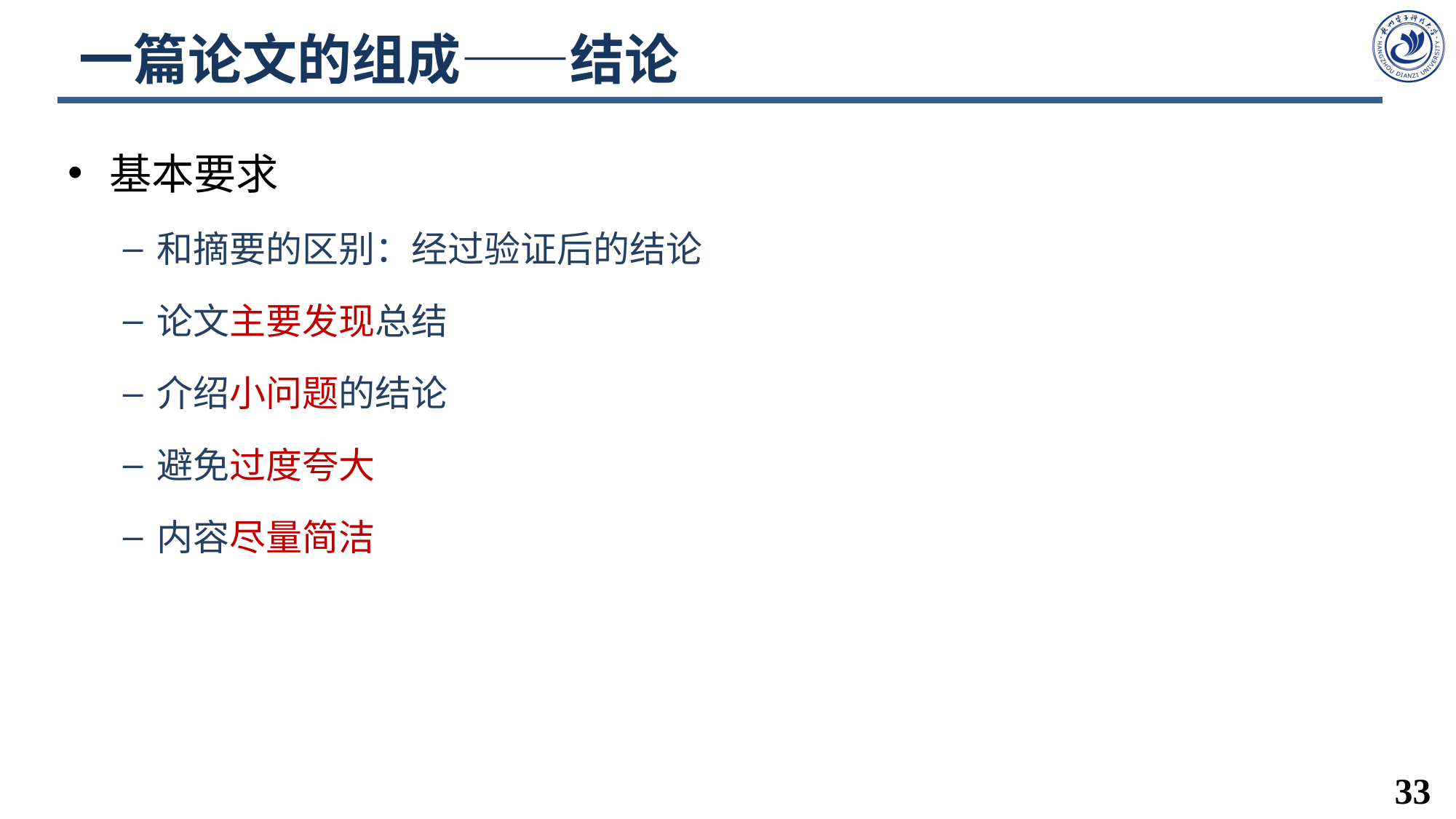

# 一篇论文的组成——结论
基本要求
和摘要的区别：经过验证后的结论
论文主要发现总结
介绍小问题的结论
避免过度夸大
内容尽量简洁
33